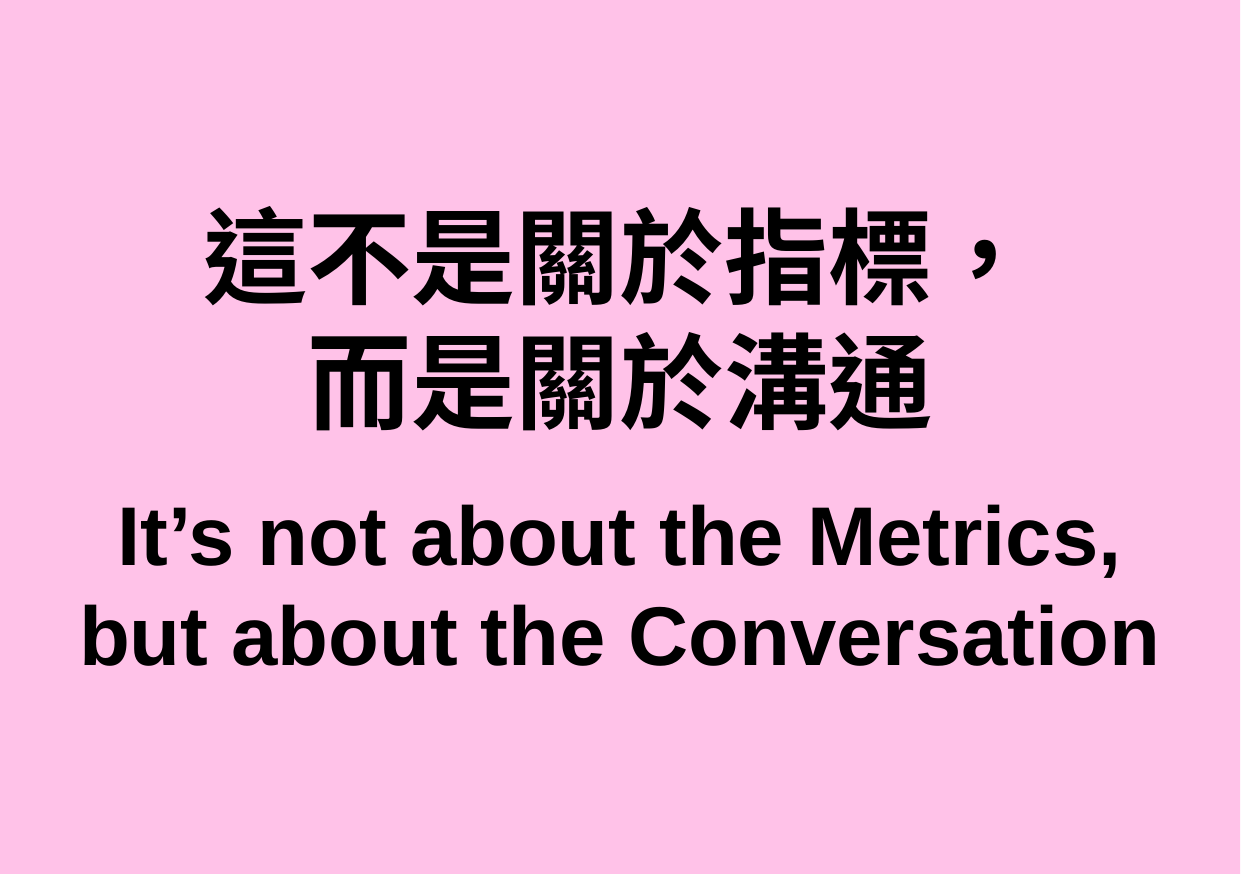

這不是關於指標，
而是關於溝通
It’s not about the Metrics, but about the Conversation